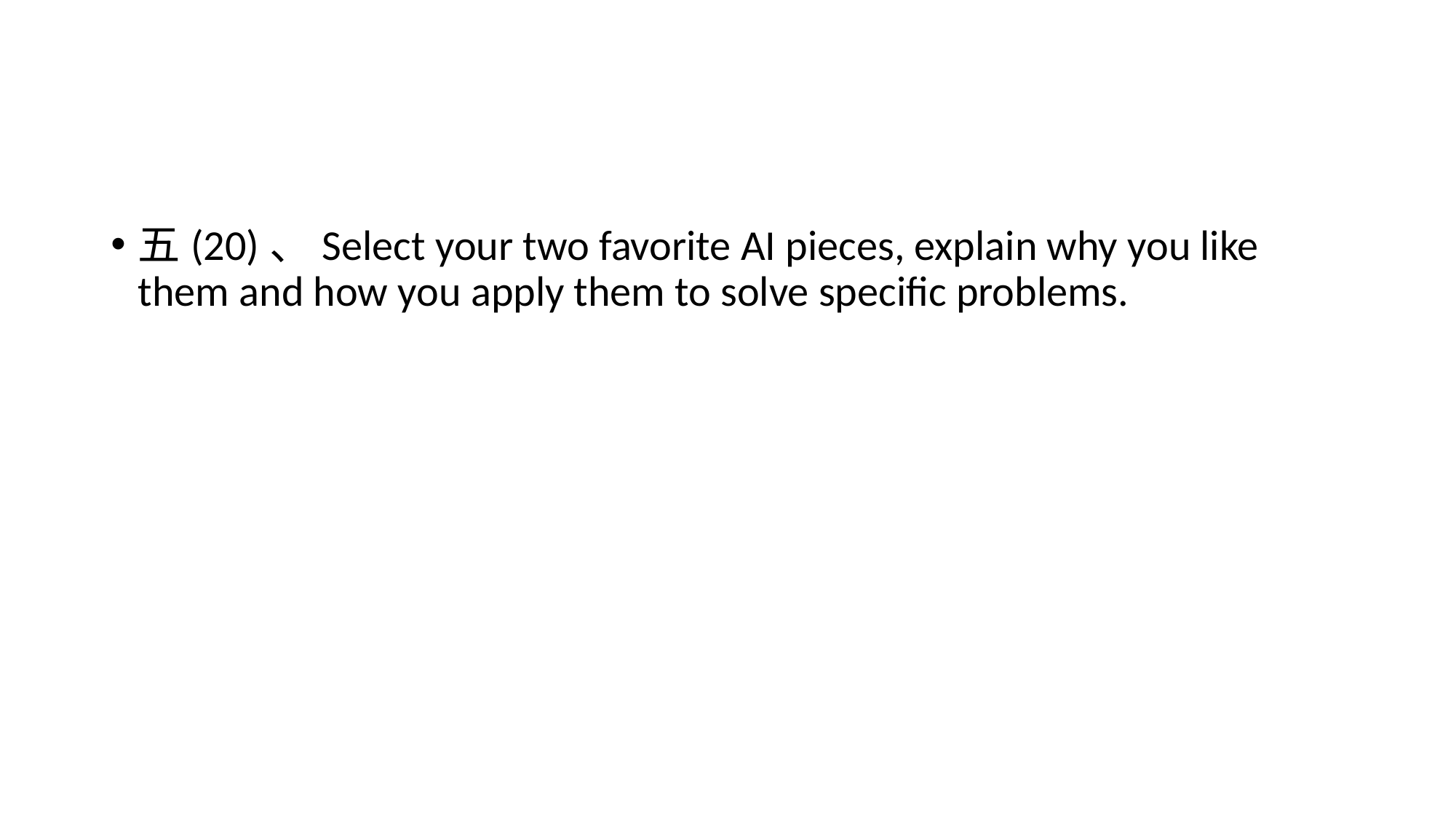

#
五(20)、Select your two favorite AI pieces, explain why you like them and how you apply them to solve specific problems.